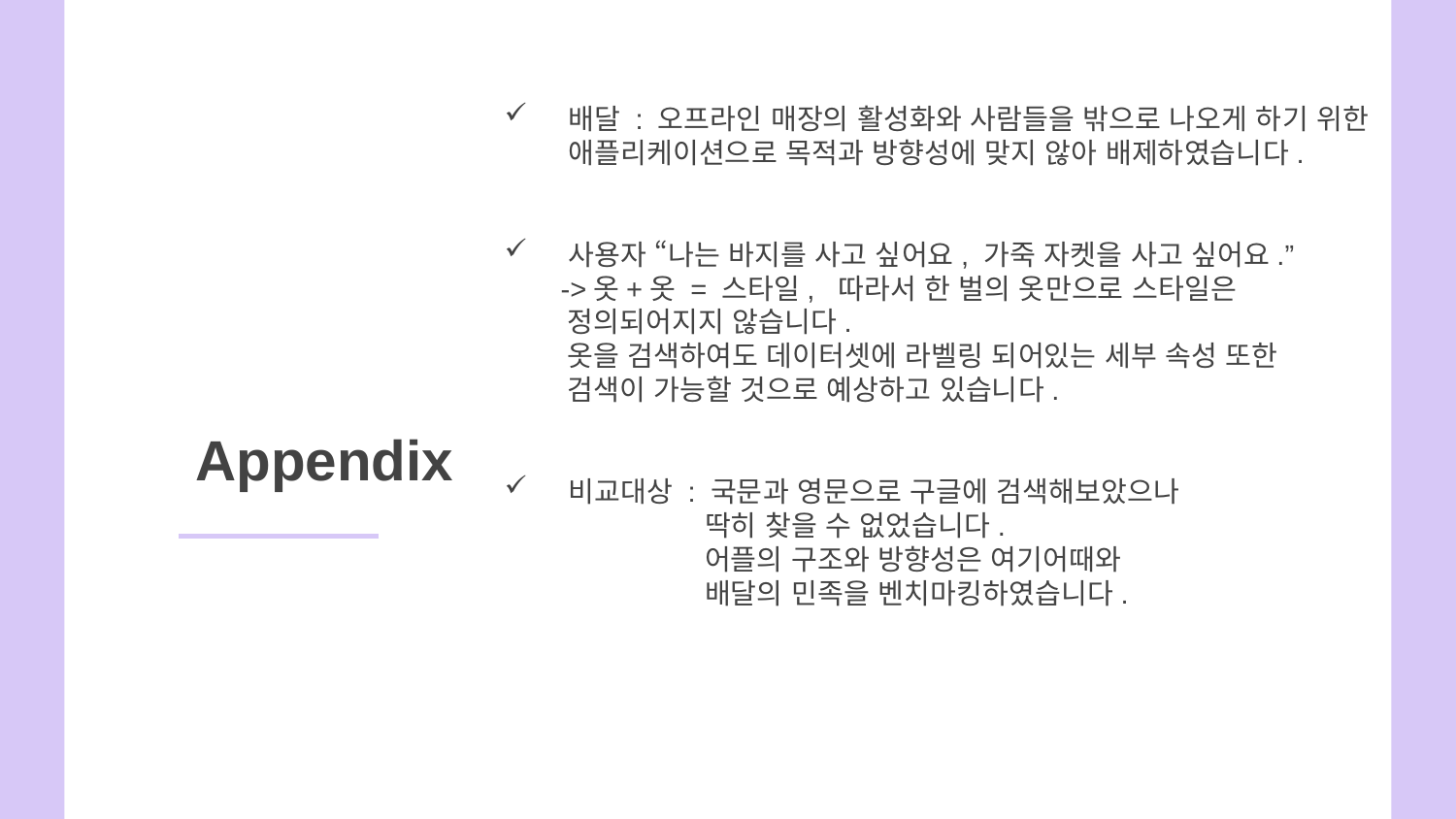

배달 : 오프라인 매장의 활성화와 사람들을 밖으로 나오게 하기 위한 애플리케이션으로 목적과 방향성에 맞지 않아 배제하였습니다.

사용자 “나는 바지를 사고 싶어요, 가죽 자켓을 사고 싶어요.”
       ->옷+옷 = 스타일,  따라서 한 벌의 옷만으로 스타일은
       정의되어지지 않습니다.
       옷을 검색하여도 데이터셋에 라벨링 되어있는 세부 속성 또한
       검색이 가능할 것으로 예상하고 있습니다.

비교대상 : 국문과 영문으로 구글에 검색해보았으나
	      딱히 찾을 수 없었습니다.
	      어플의 구조와 방향성은 여기어때와
	      배달의 민족을 벤치마킹하였습니다.

# Appendix